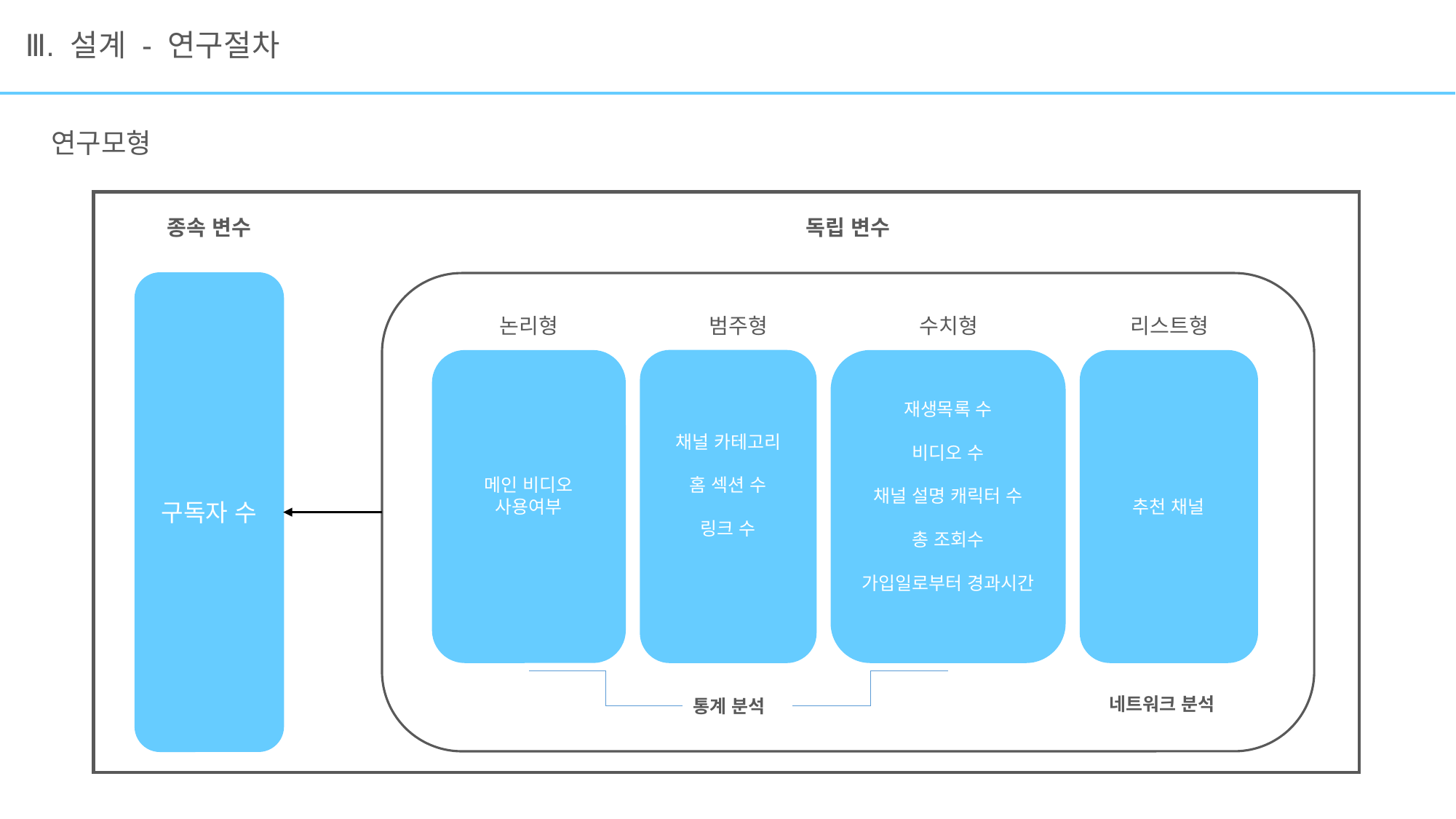

# Ⅲ. 설계 - 연구절차
연구모형

종속 변수
독립 변수

구독자 수
범주형
채널 카테고리

홈 섹션 수

링크 수

수치형
재생목록 수

비디오 수

채널 설명 캐릭터 수

총 조회수

가입일로부터 경과시간

리스트형
추천 채널
논리형
메인 비디오 사용여부

네트워크 분석
통계 분석